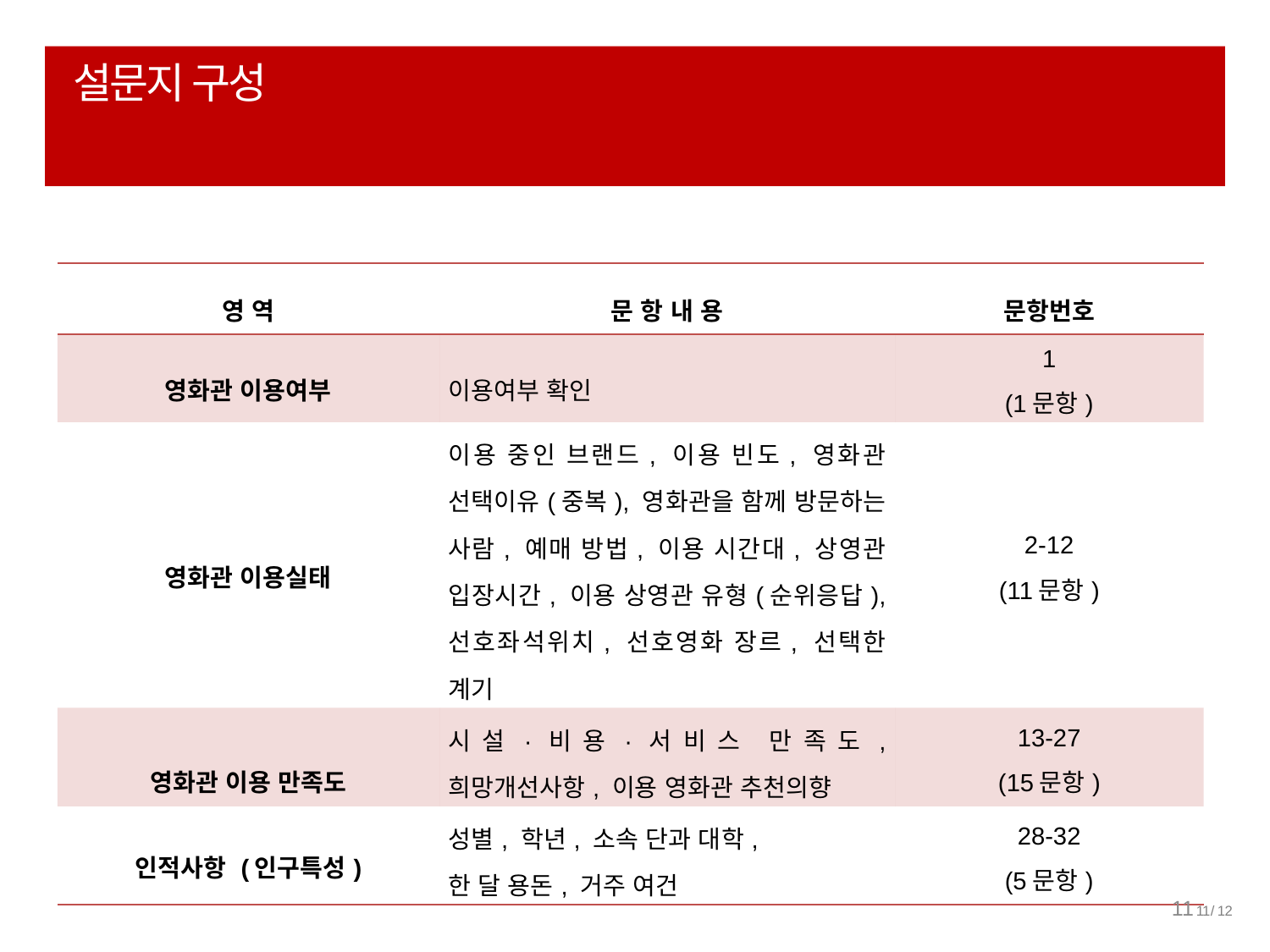

# 설문지 구성
| 영 역 | 문 항 내 용 | 문항번호 |
| --- | --- | --- |
| 영화관 이용여부 | 이용여부 확인 | 1 (1문항) |
| 영화관 이용실태 | 이용 중인 브랜드, 이용 빈도, 영화관 선택이유(중복), 영화관을 함께 방문하는 사람, 예매 방법, 이용 시간대, 상영관 입장시간, 이용 상영관 유형(순위응답), 선호좌석위치, 선호영화 장르, 선택한 계기 | 2-12 (11문항) |
| 영화관 이용 만족도 | 시설·비용·서비스 만족도, 희망개선사항, 이용 영화관 추천의향 | 13-27 (15문항) |
| 인적사항 (인구특성) | 성별, 학년, 소속 단과 대학, 한 달 용돈, 거주 여건 | 28-32 (5문항) |
11
11/ 12